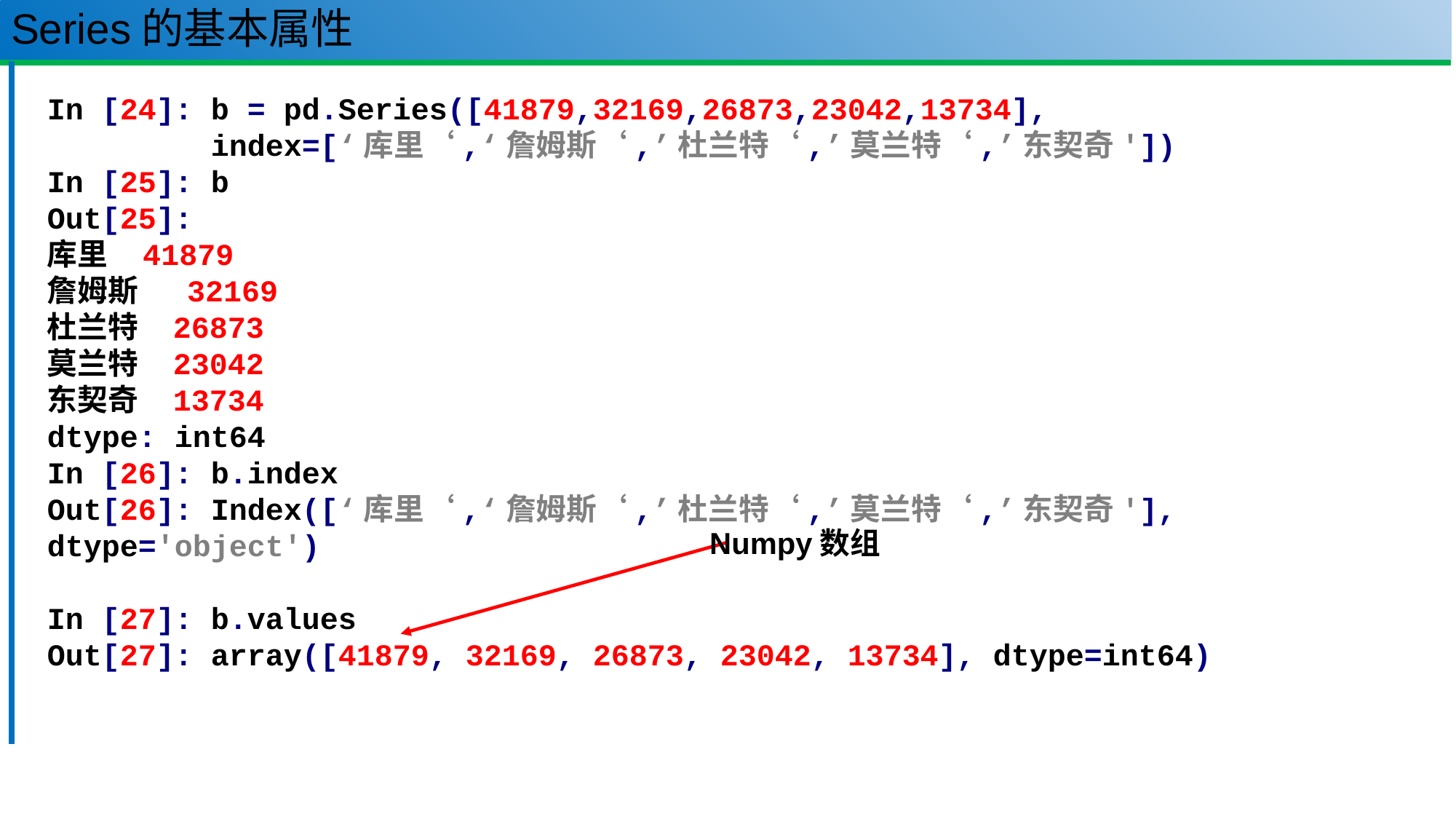

# Series的基本属性
In [24]: b = pd.Series([41879,32169,26873,23042,13734],
         index=[‘库里‘,‘詹姆斯‘,’杜兰特‘,’莫兰特‘,’东契奇'])
In [25]: b
Out[25]:
库里    41879
詹姆斯      32169
杜兰特    26873
莫兰特    23042
东契奇    13734
dtype: int64
In [26]: b.index
Out[26]: Index([‘库里‘,‘詹姆斯‘,’杜兰特‘,’莫兰特‘,’东契奇'], dtype='object')

In [27]: b.values
Out[27]: array([41879, 32169, 26873, 23042, 13734], dtype=int64)
Numpy数组